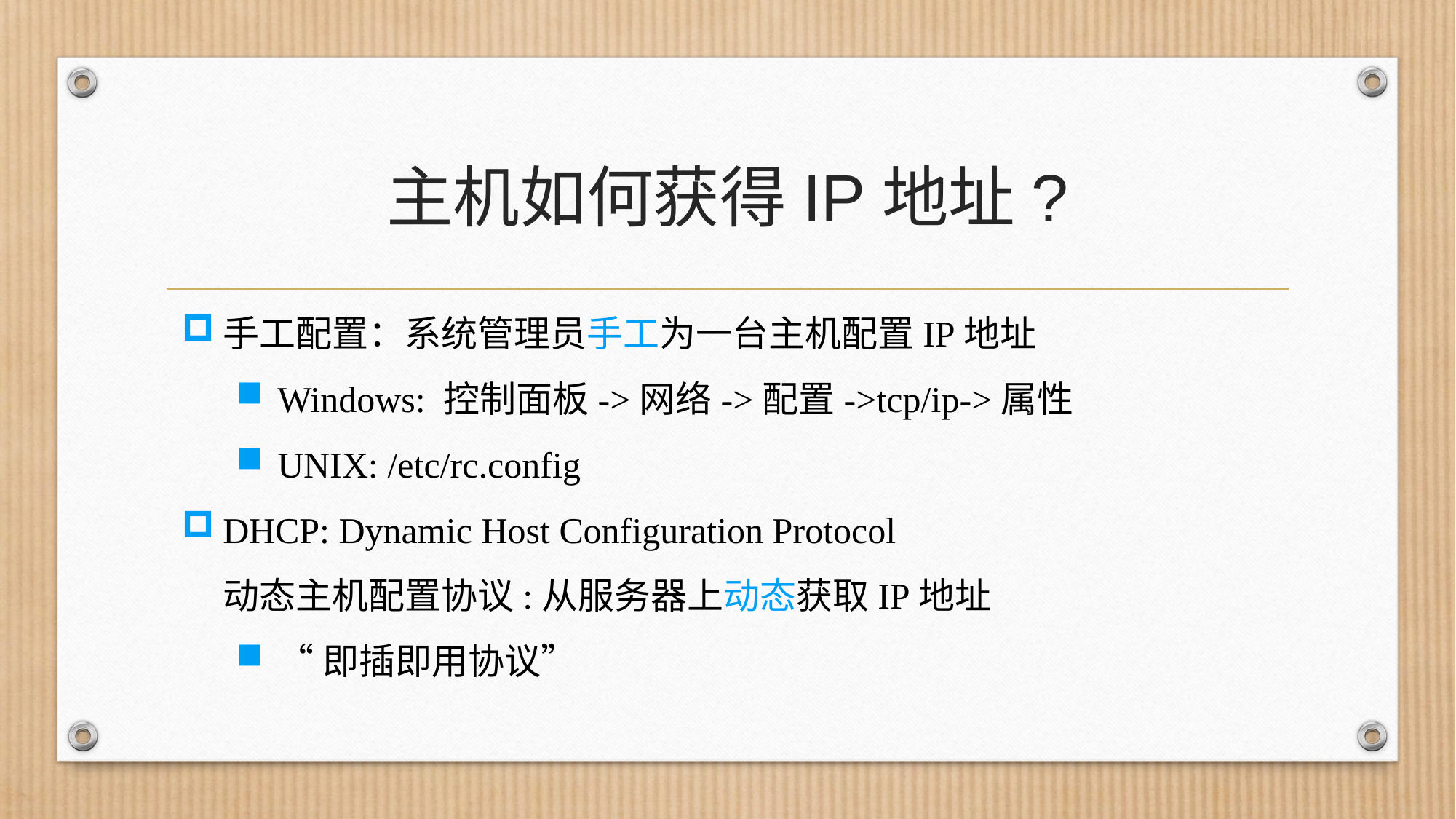

# 主机如何获得IP地址?
手工配置：系统管理员手工为一台主机配置IP地址
Windows: 控制面板->网络->配置->tcp/ip->属性
UNIX: /etc/rc.config
DHCP: Dynamic Host Configuration Protocol
动态主机配置协议:从服务器上动态获取IP地址
“即插即用协议”